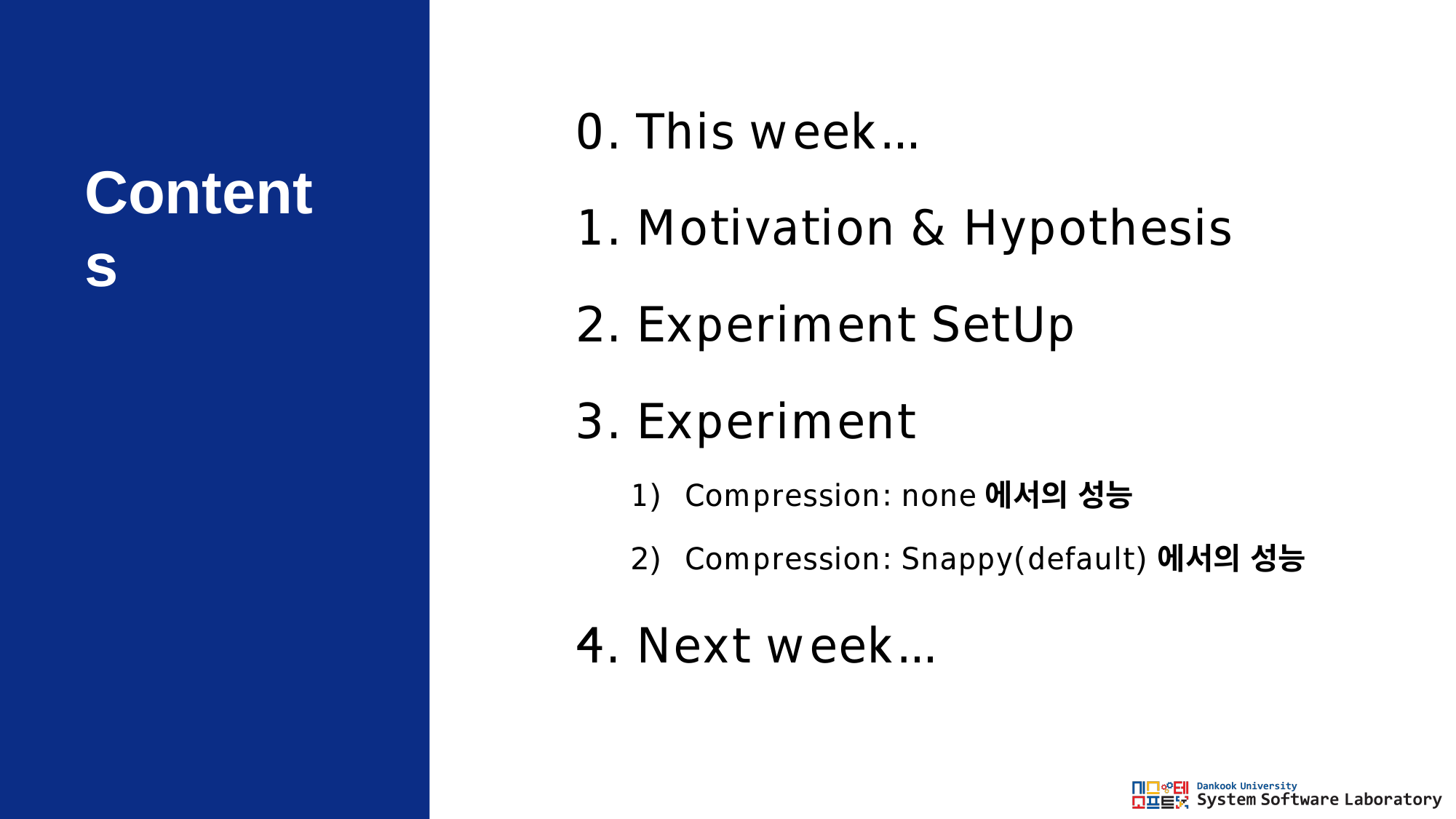

0. This week…
Motivation & Hypothesis
Experiment SetUp
Experiment
Compression: none에서의 성능
Compression: Snappy(default)에서의 성능
Next week…